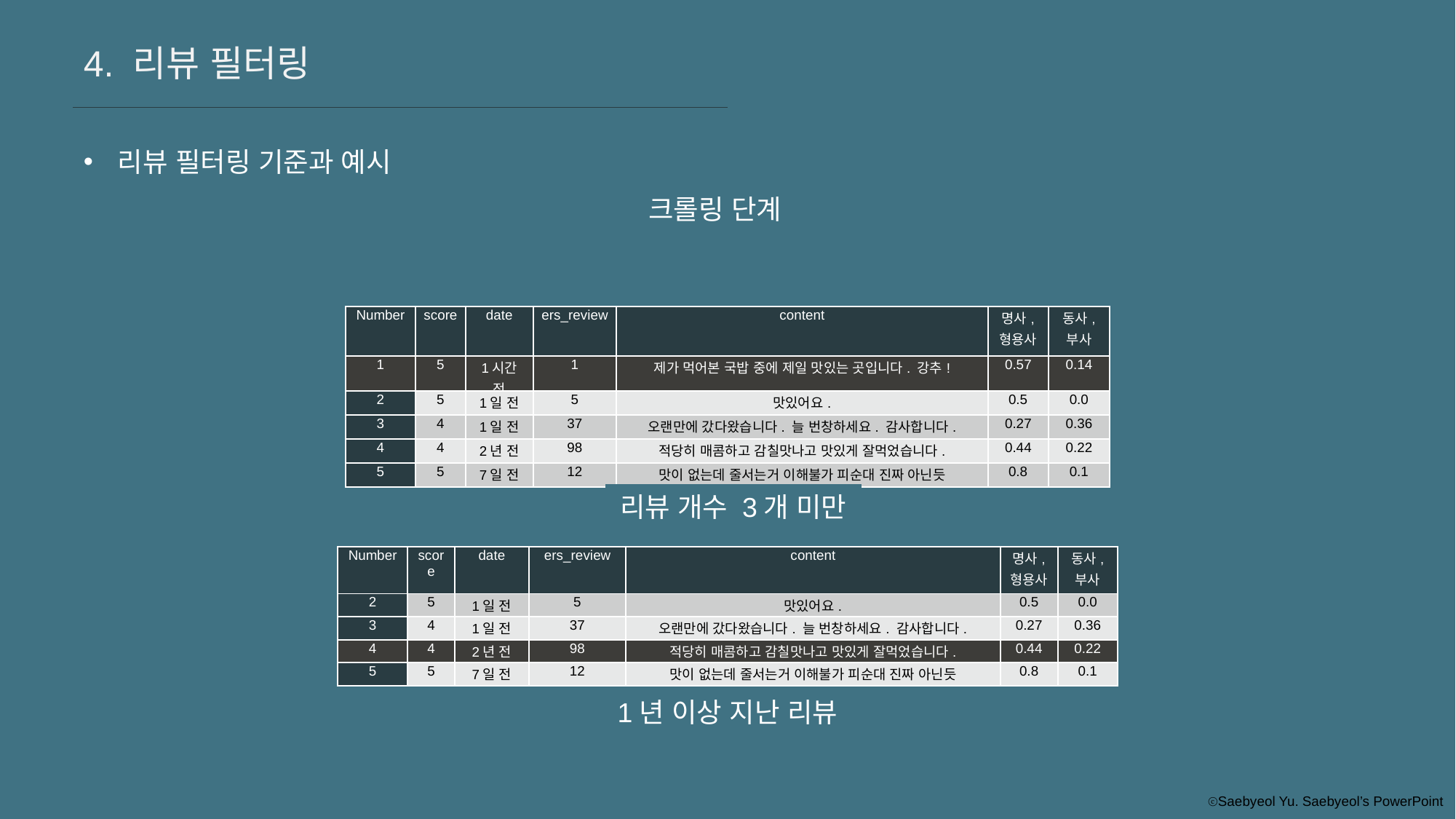

4. 리뷰 필터링
리뷰 필터링 기준과 예시
크롤링 단계
| Number | score | date | ers\_review | content | 명사, 형용사 | 동사, 부사 |
| --- | --- | --- | --- | --- | --- | --- |
| 1 | 5 | 1시간 전 | 1 | 제가 먹어본 국밥 중에 제일 맛있는 곳입니다. 강추! | 0.57 | 0.14 |
| 2 | 5 | 1일 전 | 5 | 맛있어요. | 0.5 | 0.0 |
| 3 | 4 | 1일 전 | 37 | 오랜만에 갔다왔습니다. 늘 번창하세요. 감사합니다. | 0.27 | 0.36 |
| 4 | 4 | 2년 전 | 98 | 적당히 매콤하고 감칠맛나고 맛있게 잘먹었습니다. | 0.44 | 0.22 |
| 5 | 5 | 7일 전 | 12 | 맛이 없는데 줄서는거 이해불가 피순대 진짜 아닌듯 | 0.8 | 0.1 |
리뷰 개수 3개 미만
| Number | score | date | ers\_review | content | 명사, 형용사 | 동사, 부사 |
| --- | --- | --- | --- | --- | --- | --- |
| 2 | 5 | 1일 전 | 5 | 맛있어요. | 0.5 | 0.0 |
| 3 | 4 | 1일 전 | 37 | 오랜만에 갔다왔습니다. 늘 번창하세요. 감사합니다. | 0.27 | 0.36 |
| 4 | 4 | 2년 전 | 98 | 적당히 매콤하고 감칠맛나고 맛있게 잘먹었습니다. | 0.44 | 0.22 |
| 5 | 5 | 7일 전 | 12 | 맛이 없는데 줄서는거 이해불가 피순대 진짜 아닌듯 | 0.8 | 0.1 |
1년 이상 지난 리뷰